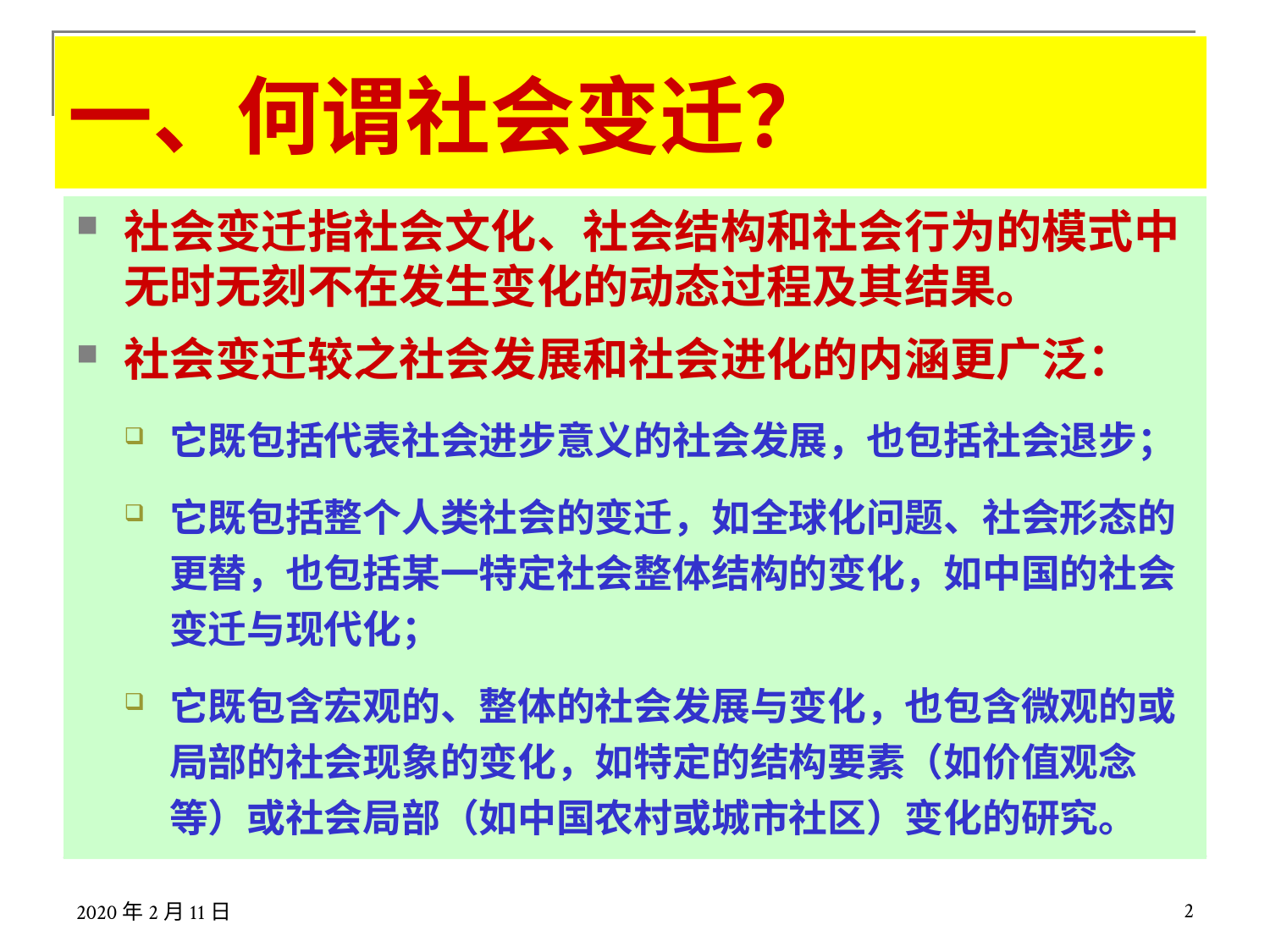

# 一、何谓社会变迁？
社会变迁指社会文化、社会结构和社会行为的模式中无时无刻不在发生变化的动态过程及其结果。
社会变迁较之社会发展和社会进化的内涵更广泛：
它既包括代表社会进步意义的社会发展，也包括社会退步；
它既包括整个人类社会的变迁，如全球化问题、社会形态的更替，也包括某一特定社会整体结构的变化，如中国的社会变迁与现代化；
它既包含宏观的、整体的社会发展与变化，也包含微观的或局部的社会现象的变化，如特定的结构要素（如价值观念等）或社会局部（如中国农村或城市社区）变化的研究。
2020年2月11日
2